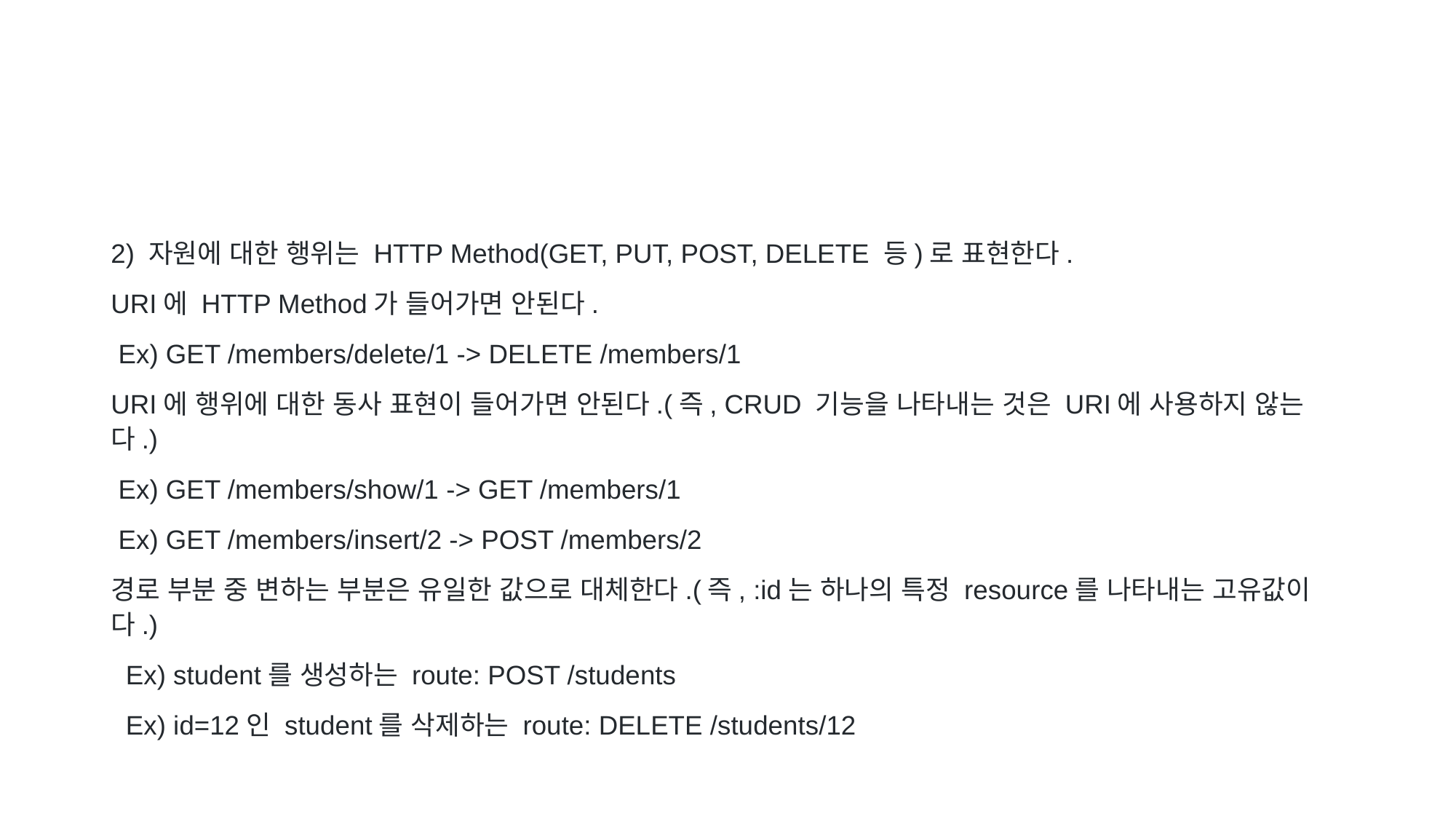

2) 자원에 대한 행위는 HTTP Method(GET, PUT, POST, DELETE 등)로 표현한다.
URI에 HTTP Method가 들어가면 안된다.
 Ex) GET /members/delete/1 -> DELETE /members/1
URI에 행위에 대한 동사 표현이 들어가면 안된다.(즉, CRUD 기능을 나타내는 것은 URI에 사용하지 않는다.)
 Ex) GET /members/show/1 -> GET /members/1
 Ex) GET /members/insert/2 -> POST /members/2
경로 부분 중 변하는 부분은 유일한 값으로 대체한다.(즉, :id는 하나의 특정 resource를 나타내는 고유값이다.)
  Ex) student를 생성하는 route: POST /students
  Ex) id=12인 student를 삭제하는 route: DELETE /students/12